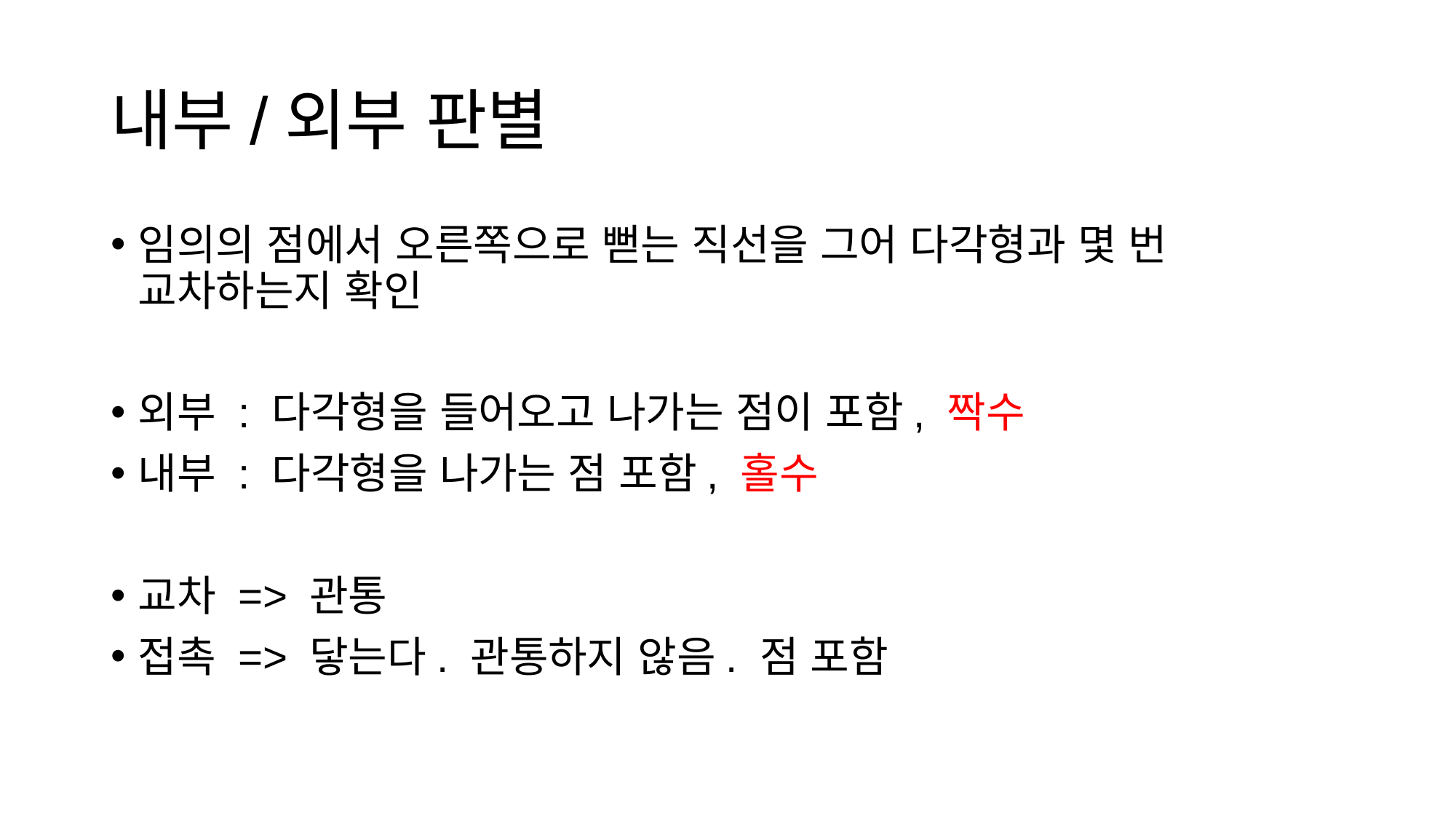

# 내부/외부 판별
임의의 점에서 오른쪽으로 뻗는 직선을 그어 다각형과 몇 번 교차하는지 확인

외부 : 다각형을 들어오고 나가는 점이 포함, 짝수
내부 : 다각형을 나가는 점 포함, 홀수

교차 => 관통
접촉 => 닿는다. 관통하지 않음. 점 포함